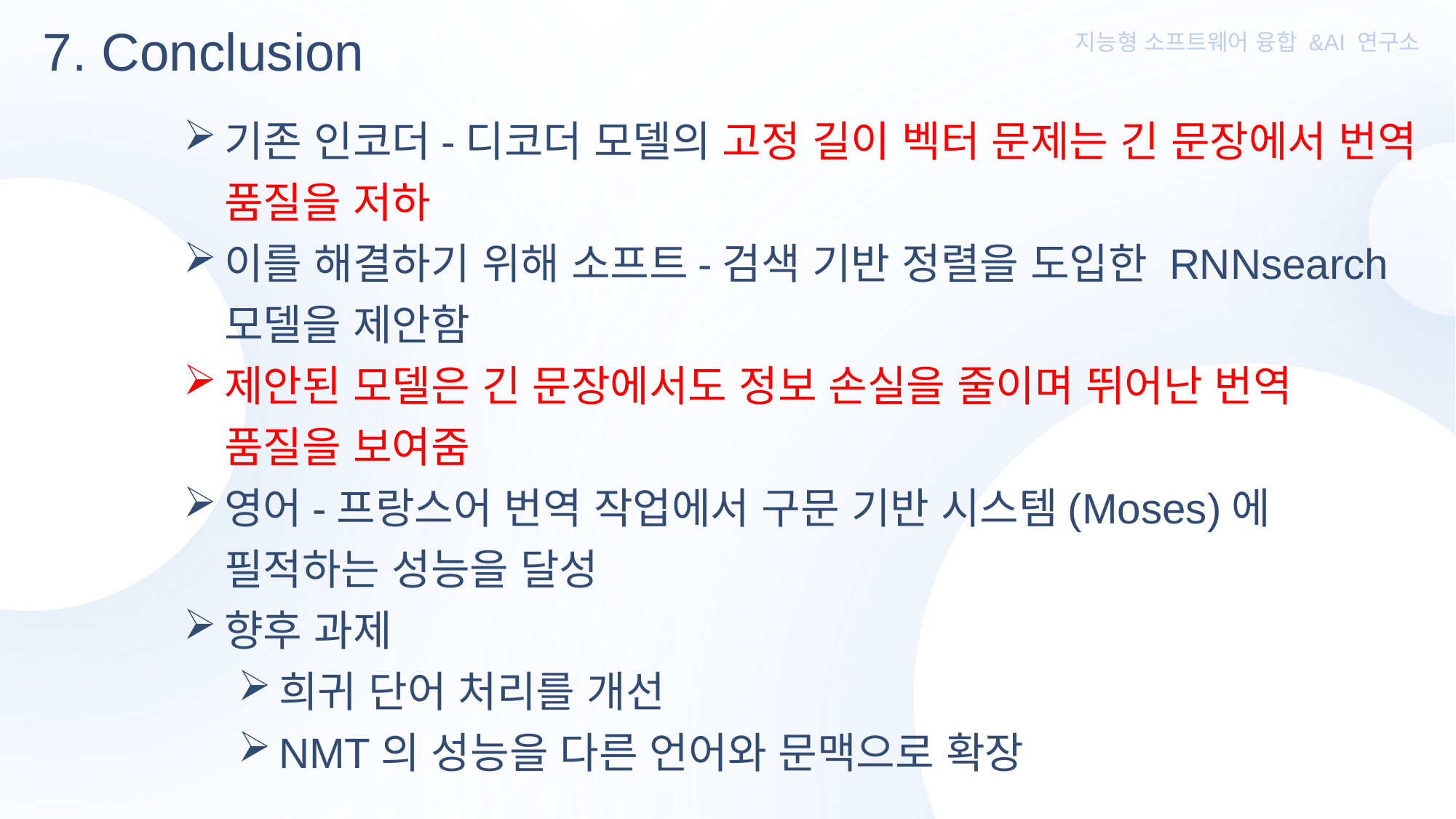

7. Conclusion
기존 인코더-디코더 모델의 고정 길이 벡터 문제는 긴 문장에서 번역 품질을 저하
이를 해결하기 위해 소프트-검색 기반 정렬을 도입한 RNNsearch 모델을 제안함
제안된 모델은 긴 문장에서도 정보 손실을 줄이며 뛰어난 번역 품질을 보여줌
영어-프랑스어 번역 작업에서 구문 기반 시스템(Moses)에 필적하는 성능을 달성
향후 과제
희귀 단어 처리를 개선
NMT의 성능을 다른 언어와 문맥으로 확장